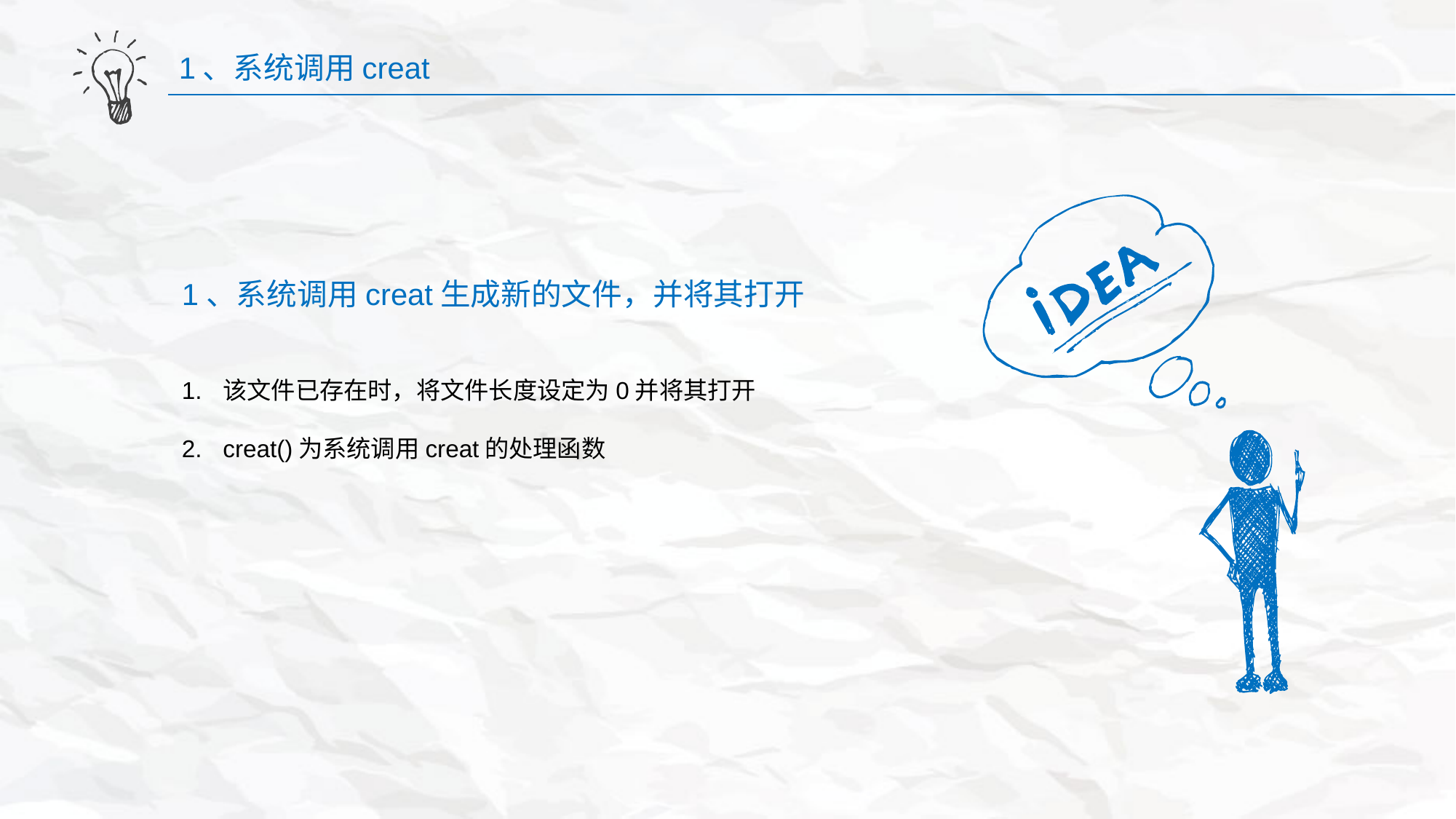

1、系统调用creat

1、系统调用creat生成新的文件，并将其打开
该文件已存在时，将文件长度设定为0并将其打开

creat()为系统调用creat的处理函数